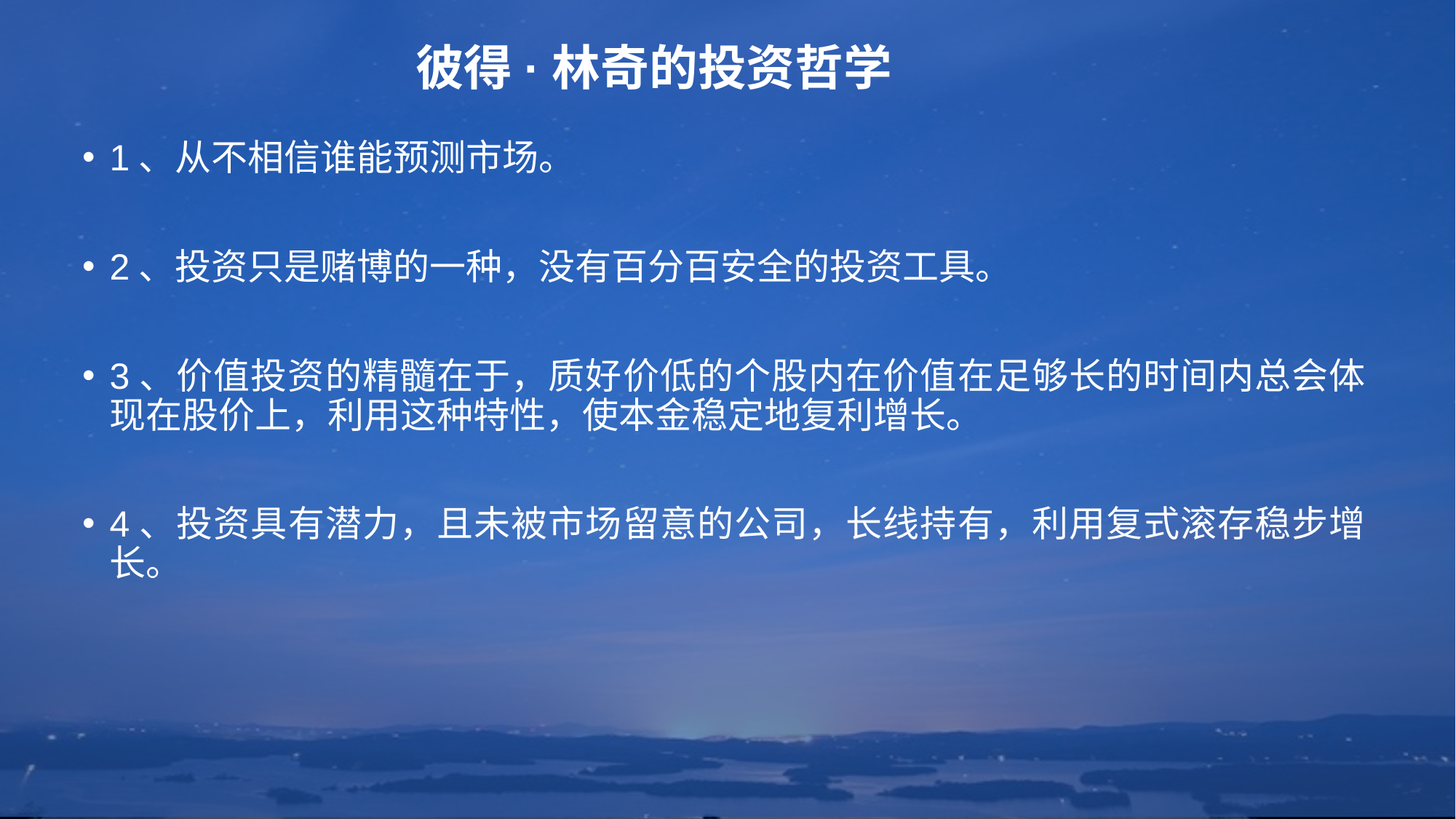

# 彼得·林奇的投资哲学
1、从不相信谁能预测市场。

2、投资只是赌博的一种，没有百分百安全的投资工具。

3、价值投资的精髓在于，质好价低的个股内在价值在足够长的时间内总会体现在股价上，利用这种特性，使本金稳定地复利增长。

4、投资具有潜力，且未被市场留意的公司，长线持有，利用复式滚存稳步增长。